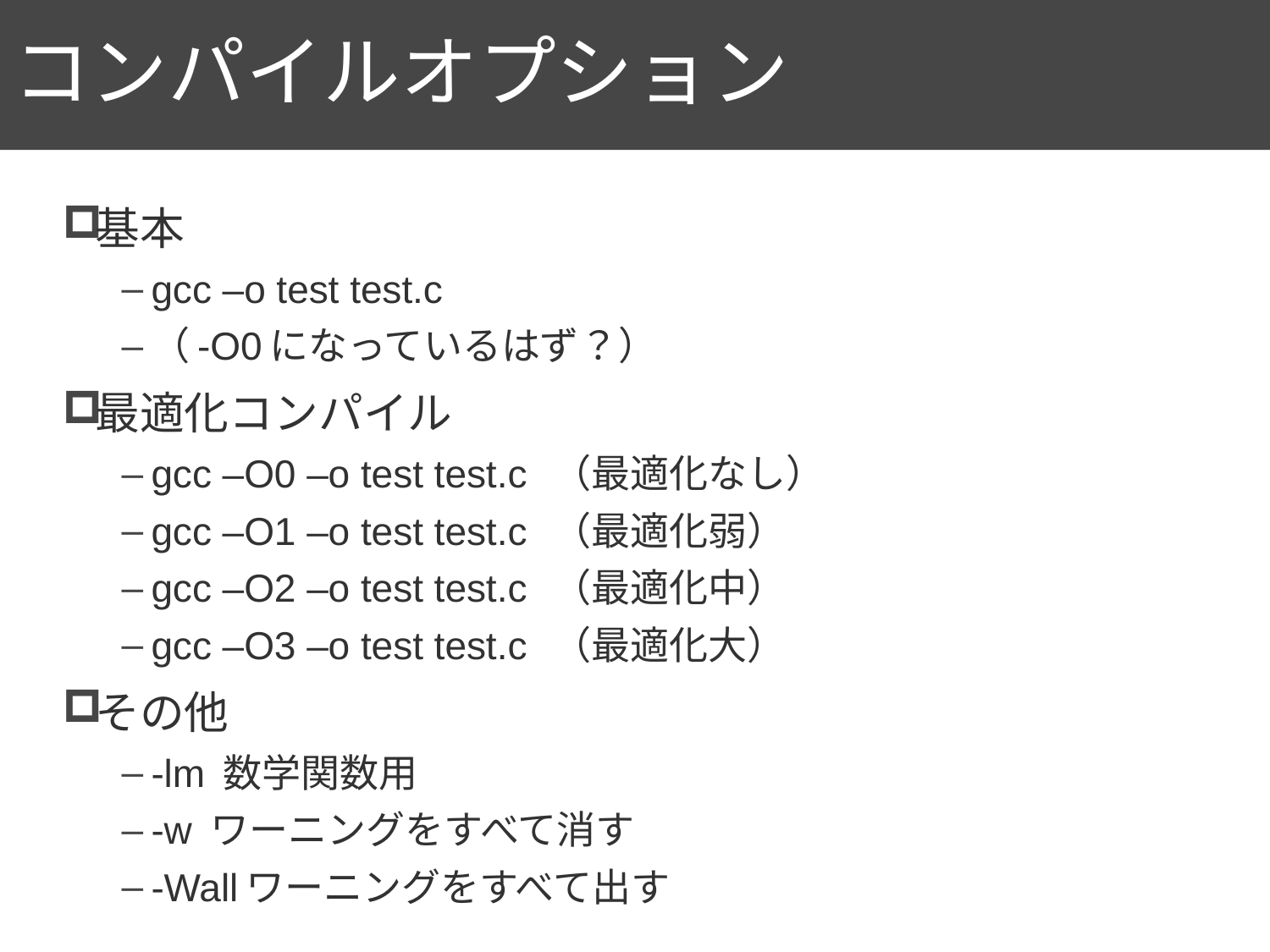

# コンパイルオプション
80
基本
gcc –o test test.c
（-O0になっているはず？）
最適化コンパイル
gcc –O0 –o test test.c		（最適化なし）
gcc –O1 –o test test.c		（最適化弱）
gcc –O2 –o test test.c		（最適化中）
gcc –O3 –o test test.c		（最適化大）
その他
-lm 数学関数用
-w ワーニングをすべて消す
-Wallワーニングをすべて出す